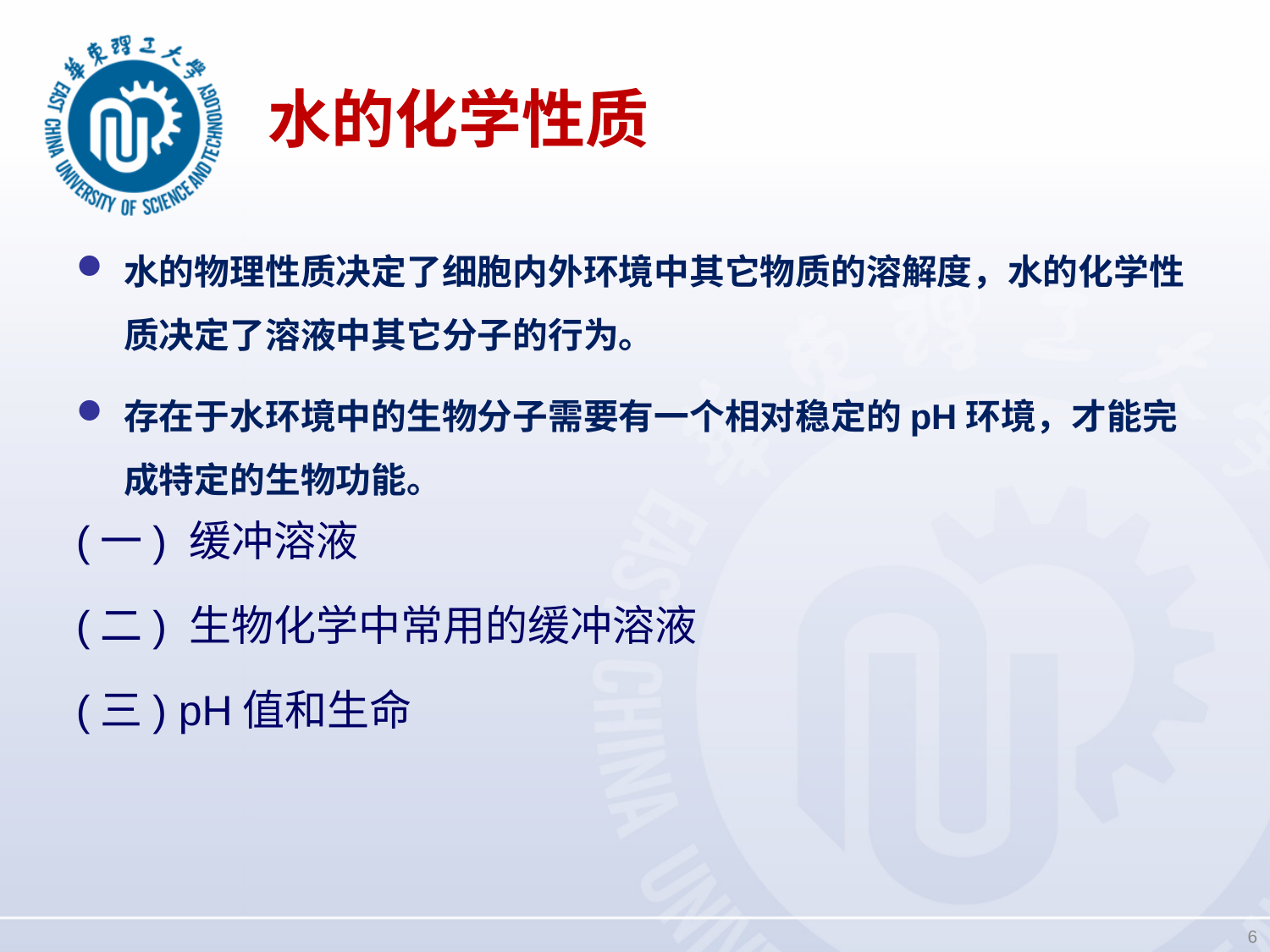

# 水的化学性质
水的物理性质决定了细胞内外环境中其它物质的溶解度，水的化学性质决定了溶液中其它分子的行为。
存在于水环境中的生物分子需要有一个相对稳定的pH环境，才能完成特定的生物功能。
(一) 缓冲溶液
(二) 生物化学中常用的缓冲溶液
(三) pH值和生命
6